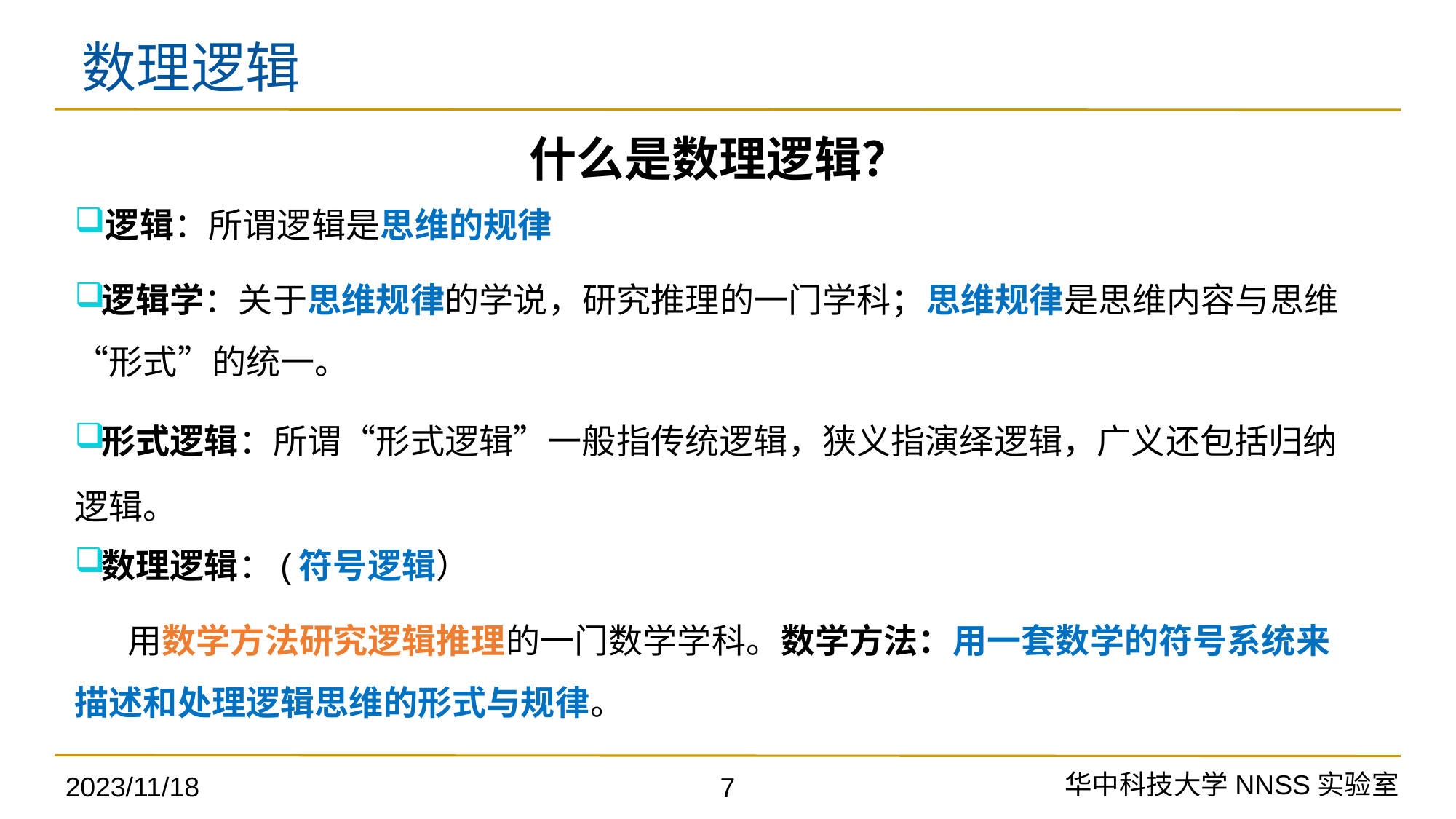

# 数理逻辑
什么是数理逻辑？
逻辑：所谓逻辑是思维的规律
逻辑学：关于思维规律的学说，研究推理的一门学科；思维规律是思维内容与思维“形式”的统一。
形式逻辑：所谓“形式逻辑”一般指传统逻辑，狭义指演绎逻辑，广义还包括归纳逻辑。
数理逻辑：(符号逻辑）
      用数学方法研究逻辑推理的一门数学学科。数学方法：用一套数学的符号系统来描述和处理逻辑思维的形式与规律。
华中科技大学NNSS实验室
2023/11/18
7